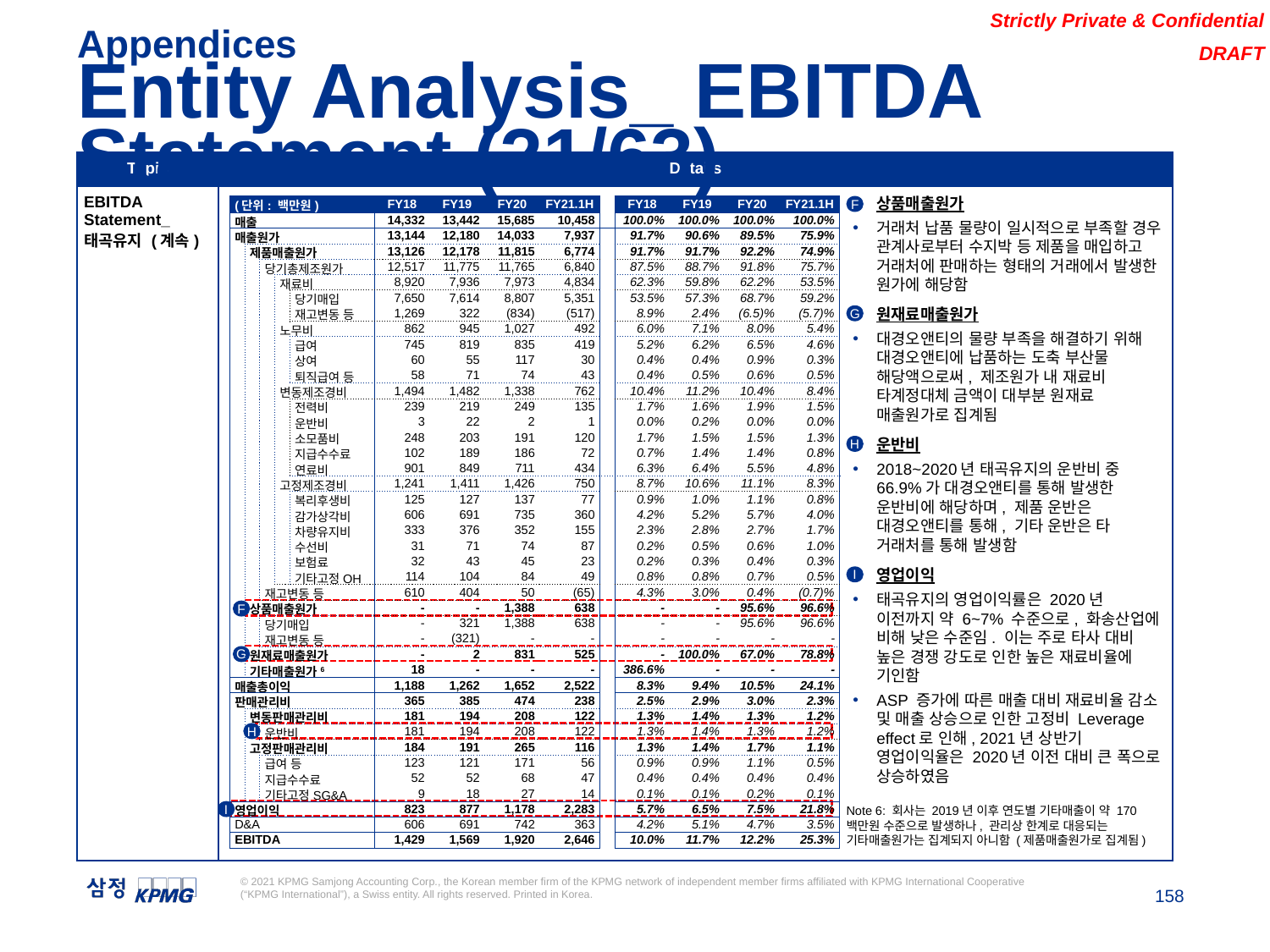

Appendices
Entity Analysis_ EBITDA Statement (21/63)
| Topic | Details |
| --- | --- |
| EBITDA Statement\_ 태곡유지 (계속) |  |
상품매출원가
거래처 납품 물량이 일시적으로 부족할 경우 관계사로부터 수지박 등 제품을 매입하고 거래처에 판매하는 형태의 거래에서 발생한 원가에 해당함

| (단위: 백만원) |  |  |  |  | FY18 | FY19 | FY20 | FY21.1H |  | FY18 | FY19 | FY20 | FY21.1H |
| --- | --- | --- | --- | --- | --- | --- | --- | --- | --- | --- | --- | --- | --- |
| 매출 |  |  |  |  | 14,332 | 13,442 | 15,685 | 10,458 |  | 100.0% | 100.0% | 100.0% | 100.0% |
| 매출원가 |  |  |  |  | 13,144 | 12,180 | 14,033 | 7,937 |  | 91.7% | 90.6% | 89.5% | 75.9% |
|  | 제품매출원가 |  |  |  | 13,126 | 12,178 | 11,815 | 6,774 |  | 91.7% | 91.7% | 92.2% | 74.9% |
|  |  | 당기총제조원가 |  |  | 12,517 | 11,775 | 11,765 | 6,840 |  | 87.5% | 88.7% | 91.8% | 75.7% |
|  |  |  | 재료비 |  | 8,920 | 7,936 | 7,973 | 4,834 |  | 62.3% | 59.8% | 62.2% | 53.5% |
|  |  |  |  | 당기매입 | 7,650 | 7,614 | 8,807 | 5,351 |  | 53.5% | 57.3% | 68.7% | 59.2% |
|  |  |  |  | 재고변동 등 | 1,269 | 322 | (834) | (517) |  | 8.9% | 2.4% | (6.5)% | (5.7)% |
|  |  |  | 노무비 |  | 862 | 945 | 1,027 | 492 |  | 6.0% | 7.1% | 8.0% | 5.4% |
|  |  |  |  | 급여 | 745 | 819 | 835 | 419 |  | 5.2% | 6.2% | 6.5% | 4.6% |
|  |  |  |  | 상여 | 60 | 55 | 117 | 30 |  | 0.4% | 0.4% | 0.9% | 0.3% |
|  |  |  |  | 퇴직급여 등 | 58 | 71 | 74 | 43 |  | 0.4% | 0.5% | 0.6% | 0.5% |
|  |  |  | 변동제조경비 |  | 1,494 | 1,482 | 1,338 | 762 |  | 10.4% | 11.2% | 10.4% | 8.4% |
|  |  |  |  | 전력비 | 239 | 219 | 249 | 135 |  | 1.7% | 1.6% | 1.9% | 1.5% |
|  |  |  |  | 운반비 | 3 | 22 | 2 | 1 |  | 0.0% | 0.2% | 0.0% | 0.0% |
|  |  |  |  | 소모품비 | 248 | 203 | 191 | 120 |  | 1.7% | 1.5% | 1.5% | 1.3% |
|  |  |  |  | 지급수수료 | 102 | 189 | 186 | 72 |  | 0.7% | 1.4% | 1.4% | 0.8% |
|  |  |  |  | 연료비 | 901 | 849 | 711 | 434 |  | 6.3% | 6.4% | 5.5% | 4.8% |
|  |  |  | 고정제조경비 |  | 1,241 | 1,411 | 1,426 | 750 |  | 8.7% | 10.6% | 11.1% | 8.3% |
|  |  |  |  | 복리후생비 | 125 | 127 | 137 | 77 |  | 0.9% | 1.0% | 1.1% | 0.8% |
|  |  |  |  | 감가상각비 | 606 | 691 | 735 | 360 |  | 4.2% | 5.2% | 5.7% | 4.0% |
|  |  |  |  | 차량유지비 | 333 | 376 | 352 | 155 |  | 2.3% | 2.8% | 2.7% | 1.7% |
|  |  |  |  | 수선비 | 31 | 71 | 74 | 87 |  | 0.2% | 0.5% | 0.6% | 1.0% |
|  |  |  |  | 보험료 | 32 | 43 | 45 | 23 |  | 0.2% | 0.3% | 0.4% | 0.3% |
|  |  |  |  | 기타고정OH | 114 | 104 | 84 | 49 |  | 0.8% | 0.8% | 0.7% | 0.5% |
|  |  | 재고변동 등 |  |  | 610 | 404 | 50 | (65) |  | 4.3% | 3.0% | 0.4% | (0.7)% |
|  | 상품매출원가 |  |  |  | - | - | 1,388 | 638 |  | - | - | 95.6% | 96.6% |
|  |  | 당기매입 |  |  | - | 321 | 1,388 | 638 |  | - | - | 95.6% | 96.6% |
|  |  | 재고변동 등 |  |  | - | (321) | - | - |  | - | - | - | - |
|  | 원재료매출원가 |  |  |  | - | 2 | 831 | 525 |  | - | 100.0% | 67.0% | 78.8% |
|  | 기타매출원가6 |  |  |  | 18 | - | - | - |  | 386.6% | - | - | - |
| 매출총이익 |  |  |  |  | 1,188 | 1,262 | 1,652 | 2,522 |  | 8.3% | 9.4% | 10.5% | 24.1% |
| 판매관리비 |  |  |  |  | 365 | 385 | 474 | 238 |  | 2.5% | 2.9% | 3.0% | 2.3% |
|  | 변동판매관리비 |  |  |  | 181 | 194 | 208 | 122 |  | 1.3% | 1.4% | 1.3% | 1.2% |
|  |  | 운반비 |  |  | 181 | 194 | 208 | 122 |  | 1.3% | 1.4% | 1.3% | 1.2% |
|  | 고정판매관리비 |  |  |  | 184 | 191 | 265 | 116 |  | 1.3% | 1.4% | 1.7% | 1.1% |
|  |  | 급여 등 |  |  | 123 | 121 | 171 | 56 |  | 0.9% | 0.9% | 1.1% | 0.5% |
|  |  | 지급수수료 |  |  | 52 | 52 | 68 | 47 |  | 0.4% | 0.4% | 0.4% | 0.4% |
|  |  | 기타고정SG&A |  |  | 9 | 18 | 27 | 14 |  | 0.1% | 0.1% | 0.2% | 0.1% |
| 영업이익 |  |  |  |  | 823 | 877 | 1,178 | 2,283 |  | 5.7% | 6.5% | 7.5% | 21.8% |
| D&A |  |  |  |  | 606 | 691 | 742 | 363 |  | 4.2% | 5.1% | 4.7% | 3.5% |
| EBITDA |  |  |  |  | 1,429 | 1,569 | 1,920 | 2,646 |  | 10.0% | 11.7% | 12.2% | 25.3% |
F
원재료매출원가
대경오앤티의 물량 부족을 해결하기 위해 대경오앤티에 납품하는 도축 부산물 해당액으로써, 제조원가 내 재료비  타계정대체 금액이 대부분 원재료 매출원가로 집계됨
G
운반비
2018~2020년 태곡유지의 운반비 중 66.9%가 대경오앤티를 통해 발생한 운반비에 해당하며, 제품 운반은 대경오앤티를 통해, 기타 운반은 타 거래처를 통해 발생함
H
영업이익
태곡유지의 영업이익률은 2020년 이전까지 약 6~7% 수준으로, 화송산업에 비해 낮은 수준임. 이는 주로 타사 대비 높은 경쟁 강도로 인한 높은 재료비율에 기인함
ASP 증가에 따른 매출 대비 재료비율 감소 및 매출 상승으로 인한 고정비 Leverage effect로 인해, 2021년 상반기 영업이익율은 2020년 이전 대비 큰 폭으로 상승하였음
I

F

G
H

I
Note 6: 회사는 2019년 이후 연도별 기타매출이 약 170백만원 수준으로 발생하나, 관리상 한계로 대응되는 기타매출원가는 집계되지 아니함 (제품매출원가로 집계됨)